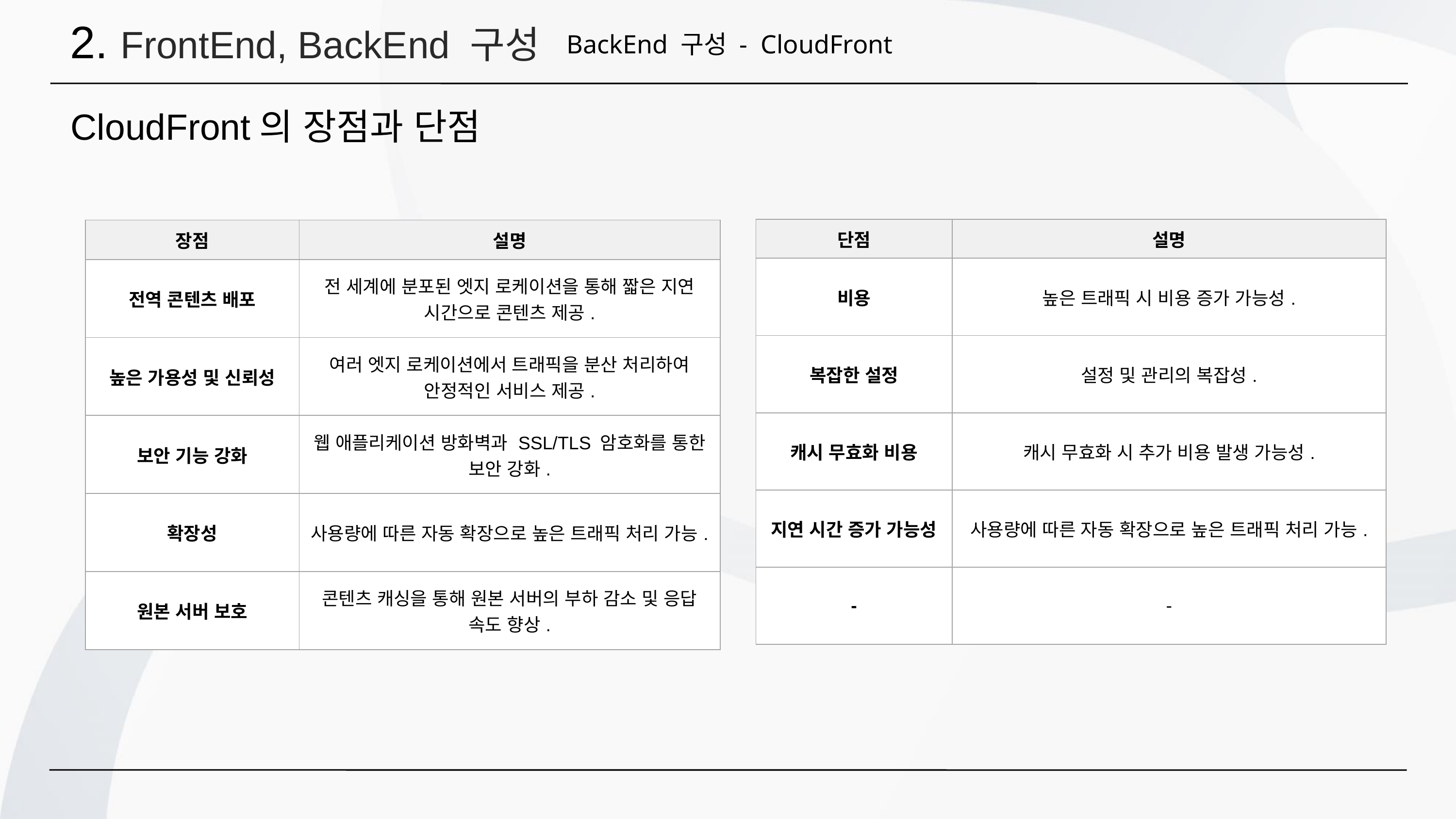

2. FrontEnd, BackEnd 구성
BackEnd 구성 -  CloudFront
CloudFront의 장점과 단점
| 단점 | 설명 |
| --- | --- |
| 비용 | 높은 트래픽 시 비용 증가 가능성. |
| 복잡한 설정 | 설정 및 관리의 복잡성. |
| 캐시 무효화 비용 | 캐시 무효화 시 추가 비용 발생 가능성. |
| 지연 시간 증가 가능성 | 사용량에 따른 자동 확장으로 높은 트래픽 처리 가능. |
| - | - |
| 장점 | 설명 |
| --- | --- |
| 전역 콘텐츠 배포 | 전 세계에 분포된 엣지 로케이션을 통해 짧은 지연 시간으로 콘텐츠 제공. |
| 높은 가용성 및 신뢰성 | 여러 엣지 로케이션에서 트래픽을 분산 처리하여 안정적인 서비스 제공. |
| 보안 기능 강화 | 웹 애플리케이션 방화벽과 SSL/TLS 암호화를 통한 보안 강화. |
| 확장성 | 사용량에 따른 자동 확장으로 높은 트래픽 처리 가능. |
| 원본 서버 보호 | 콘텐츠 캐싱을 통해 원본 서버의 부하 감소 및 응답 속도 향상. |